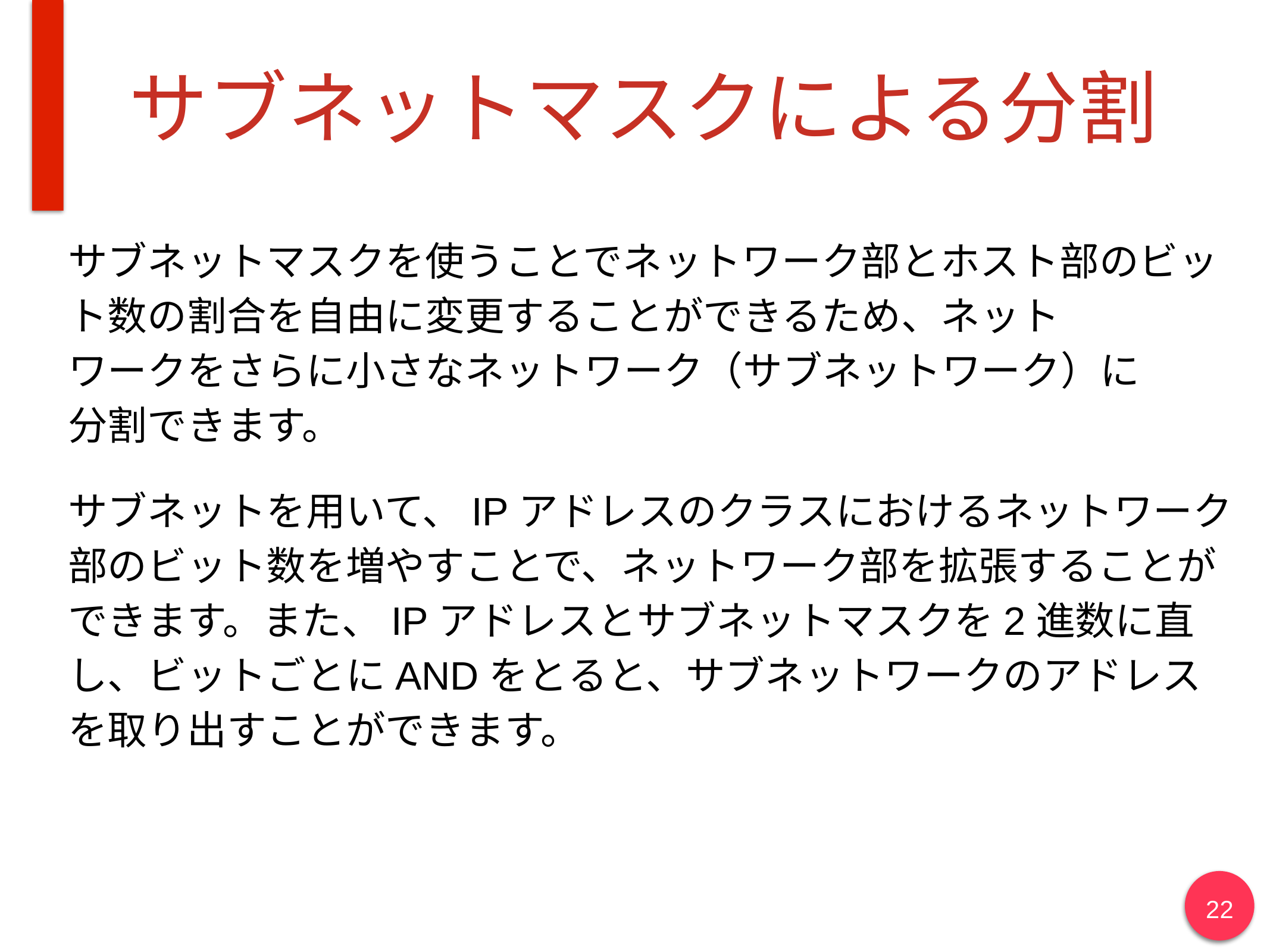

# サブネットマスクによる分割
サブネットマスクを使うことでネットワーク部とホスト部のビット数の割合を自由に変更することができるため、ネット
ワークをさらに小さなネットワーク（サブネットワーク）に
分割できます。
サブネットを用いて、IPアドレスのクラスにおけるネットワーク部のビット数を増やすことで、ネットワーク部を拡張することができます。また、IPアドレスとサブネットマスクを2進数に直し、ビットごとにANDをとると、サブネットワークのアドレスを取り出すことができます。
22